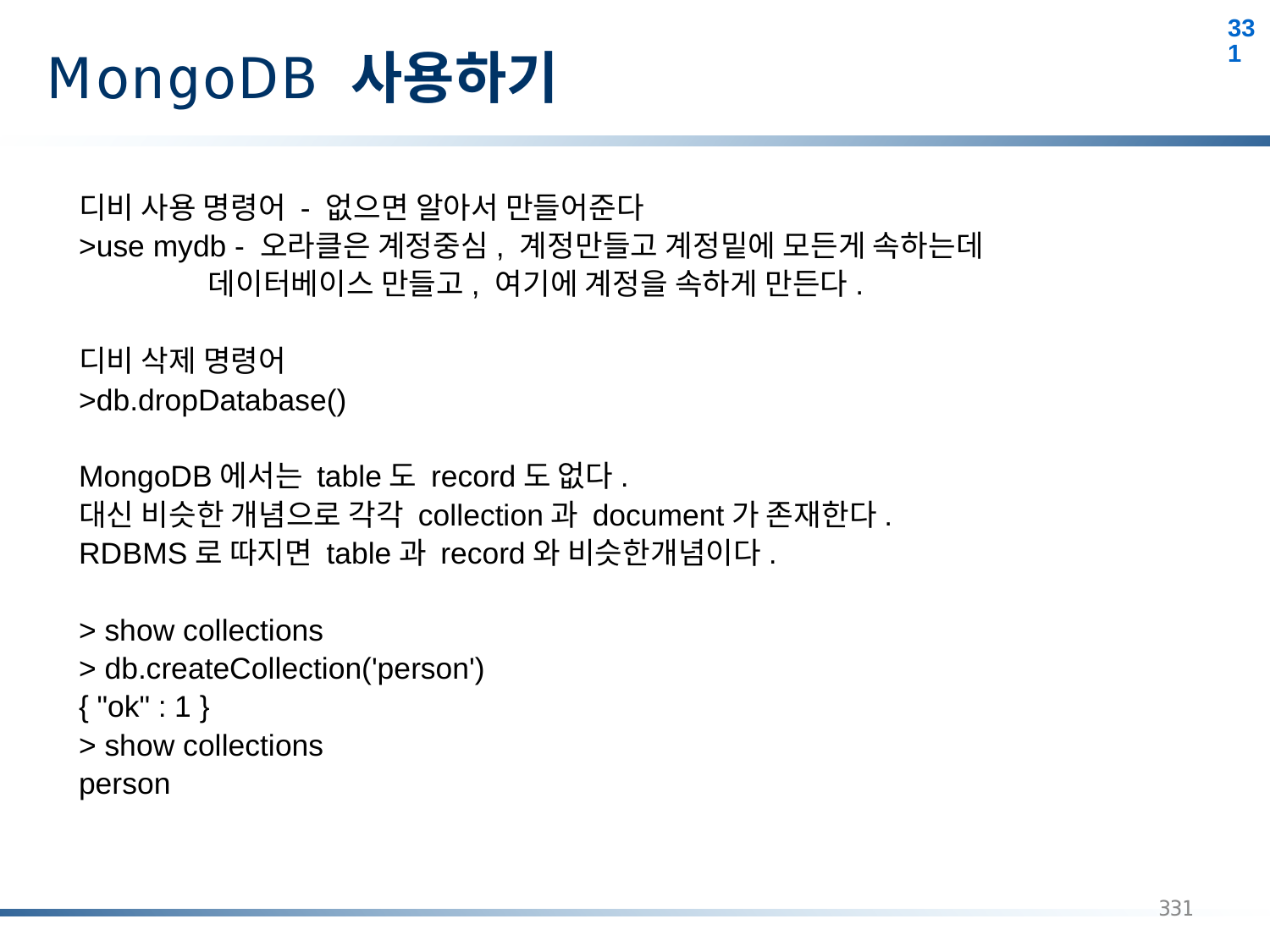

# MongoDB 사용하기
디비 사용 명령어 - 없으면 알아서 만들어준다
>use mydb - 오라클은 계정중심, 계정만들고 계정밑에 모든게 속하는데
                  데이터베이스 만들고, 여기에 계정을 속하게 만든다.

디비 삭제 명령어
>db.dropDatabase()

MongoDB에서는 table도 record도 없다.
대신 비슷한 개념으로 각각 collection과 document가 존재한다.
RDBMS로 따지면 table과 record와 비슷한개념이다.

> show collections
> db.createCollection('person')
{ "ok" : 1 }
> show collections
person
331